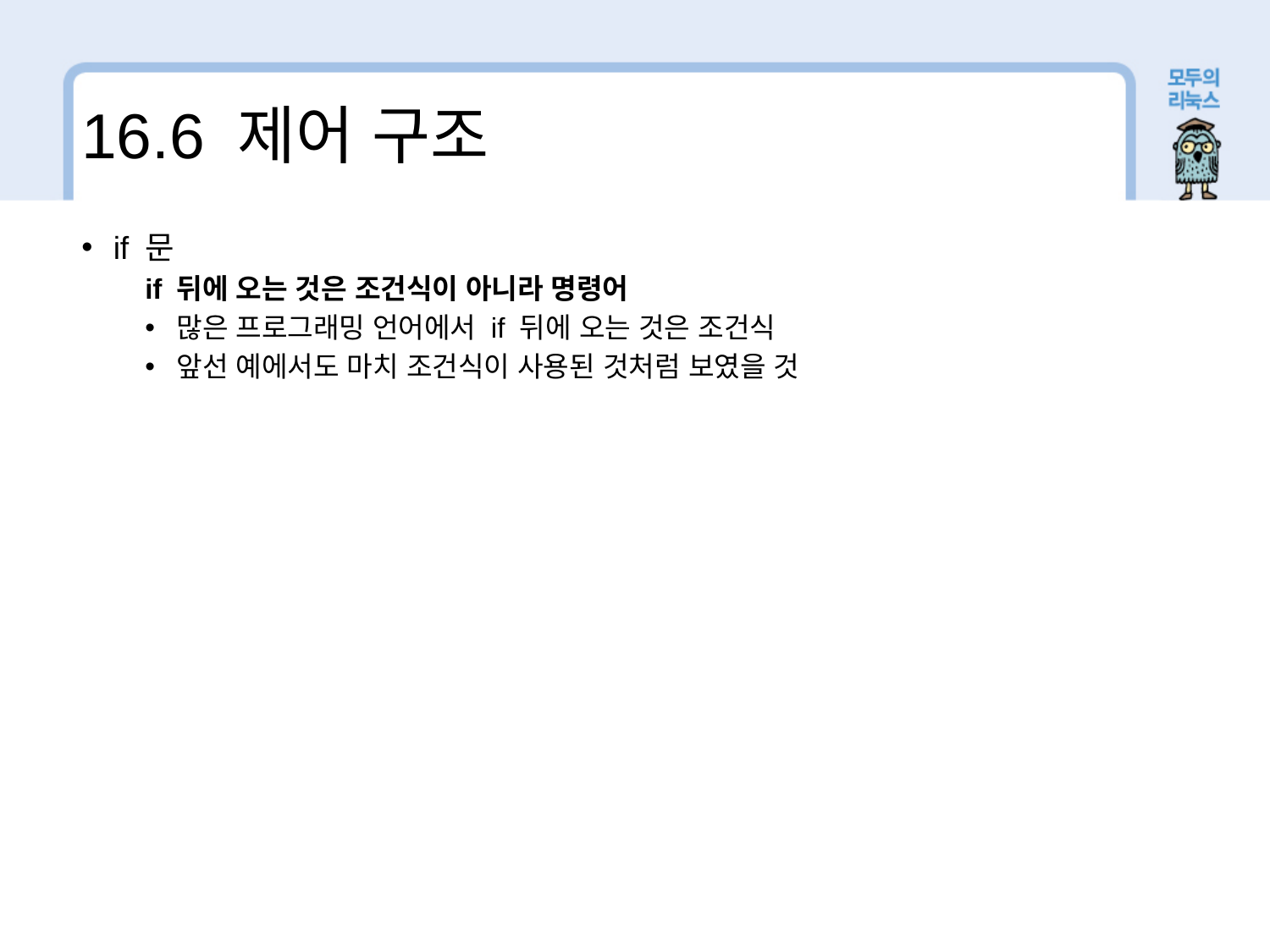

16.6 제어 구조
if 문
if 뒤에 오는 것은 조건식이 아니라 명령어
많은 프로그래밍 언어에서 if 뒤에 오는 것은 조건식
앞선 예에서도 마치 조건식이 사용된 것처럼 보였을 것